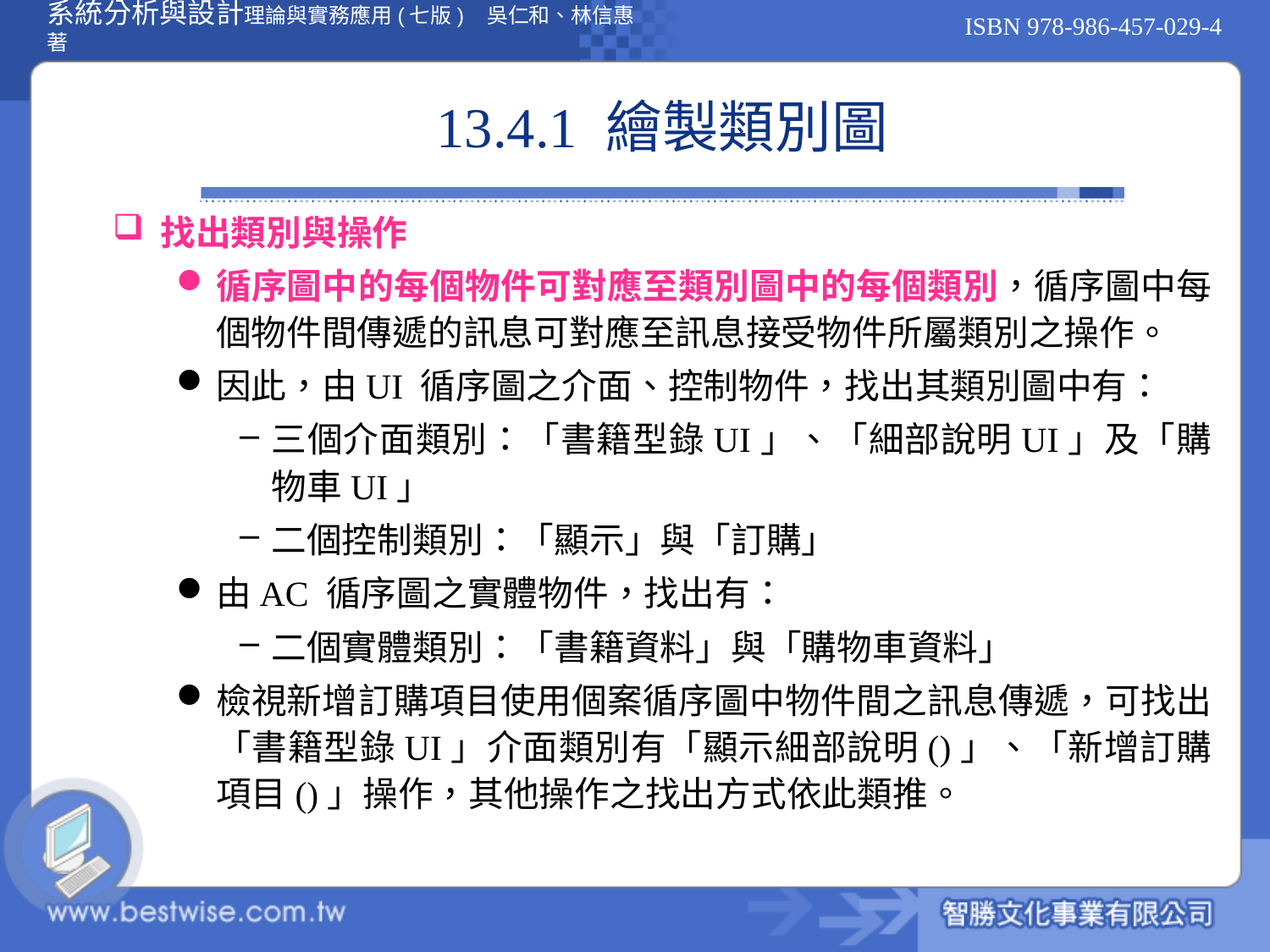

# 13.4.1 繪製類別圖
找出類別與操作
循序圖中的每個物件可對應至類別圖中的每個類別，循序圖中每個物件間傳遞的訊息可對應至訊息接受物件所屬類別之操作。
因此，由UI 循序圖之介面、控制物件，找出其類別圖中有：
三個介面類別：「書籍型錄UI」、「細部說明UI」及「購物車UI」
二個控制類別：「顯示」與「訂購」
由AC 循序圖之實體物件，找出有：
二個實體類別：「書籍資料」與「購物車資料」
檢視新增訂購項目使用個案循序圖中物件間之訊息傳遞，可找出「書籍型錄UI」介面類別有「顯示細部說明()」、「新增訂購項目()」操作，其他操作之找出方式依此類推。